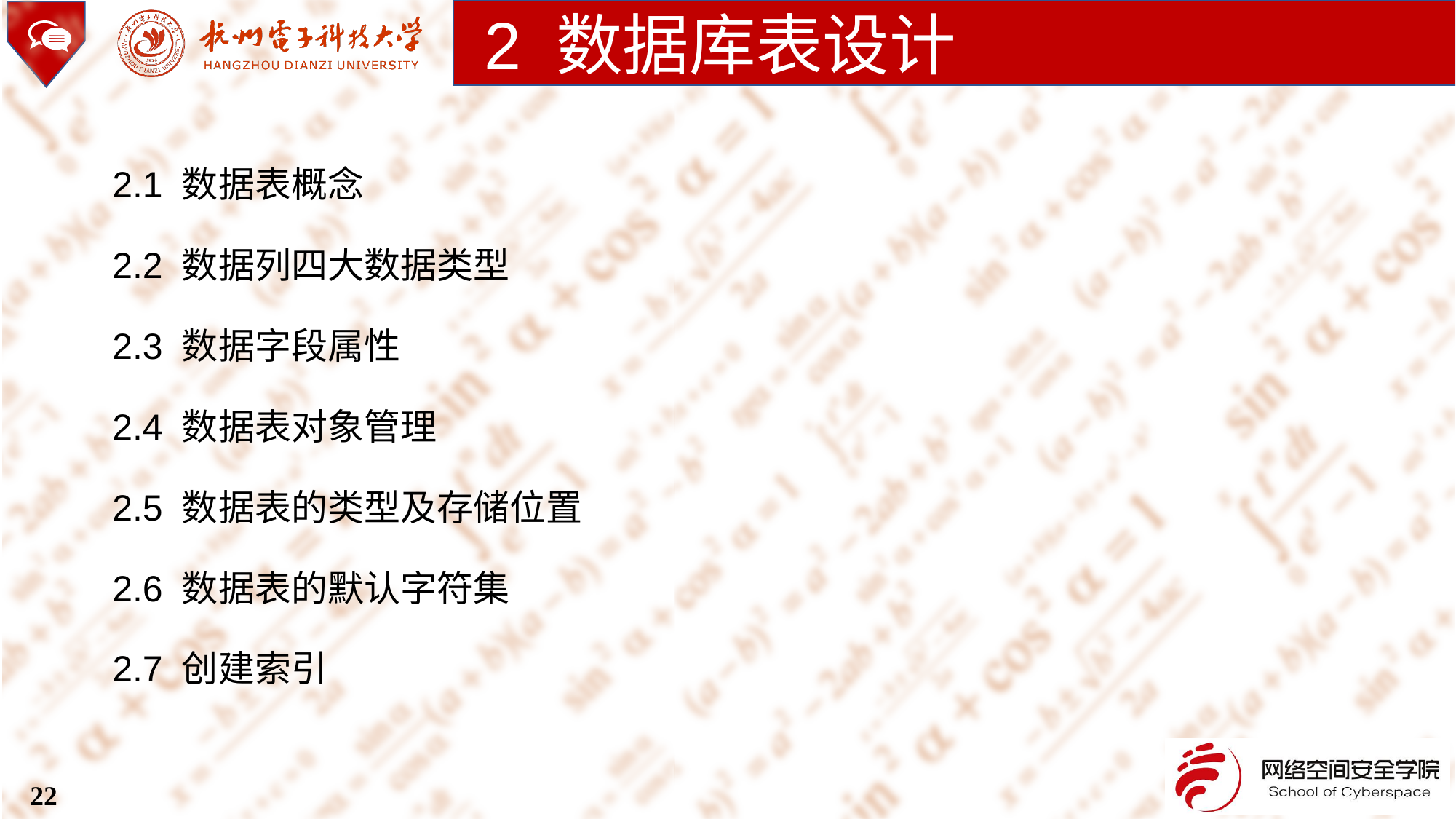

2 数据库表设计
2.1 数据表概念
2.2 数据列四大数据类型
2.3 数据字段属性
2.4 数据表对象管理
2.5 数据表的类型及存储位置
2.6 数据表的默认字符集
2.7 创建索引

22